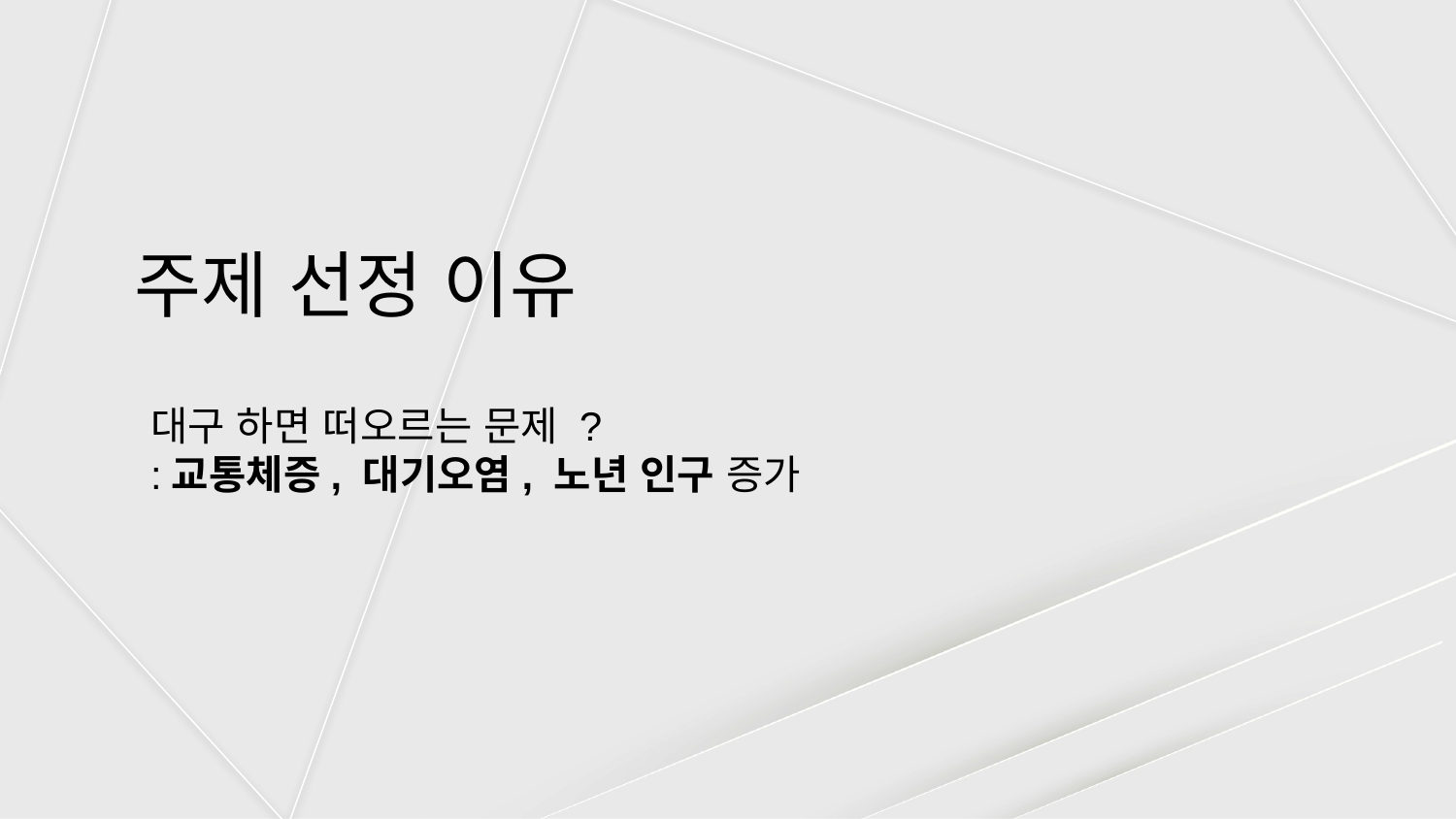

# 주제 선정 이유

대구 하면 떠오르는 문제 ?
:교통체증, 대기오염, 노년 인구 증가